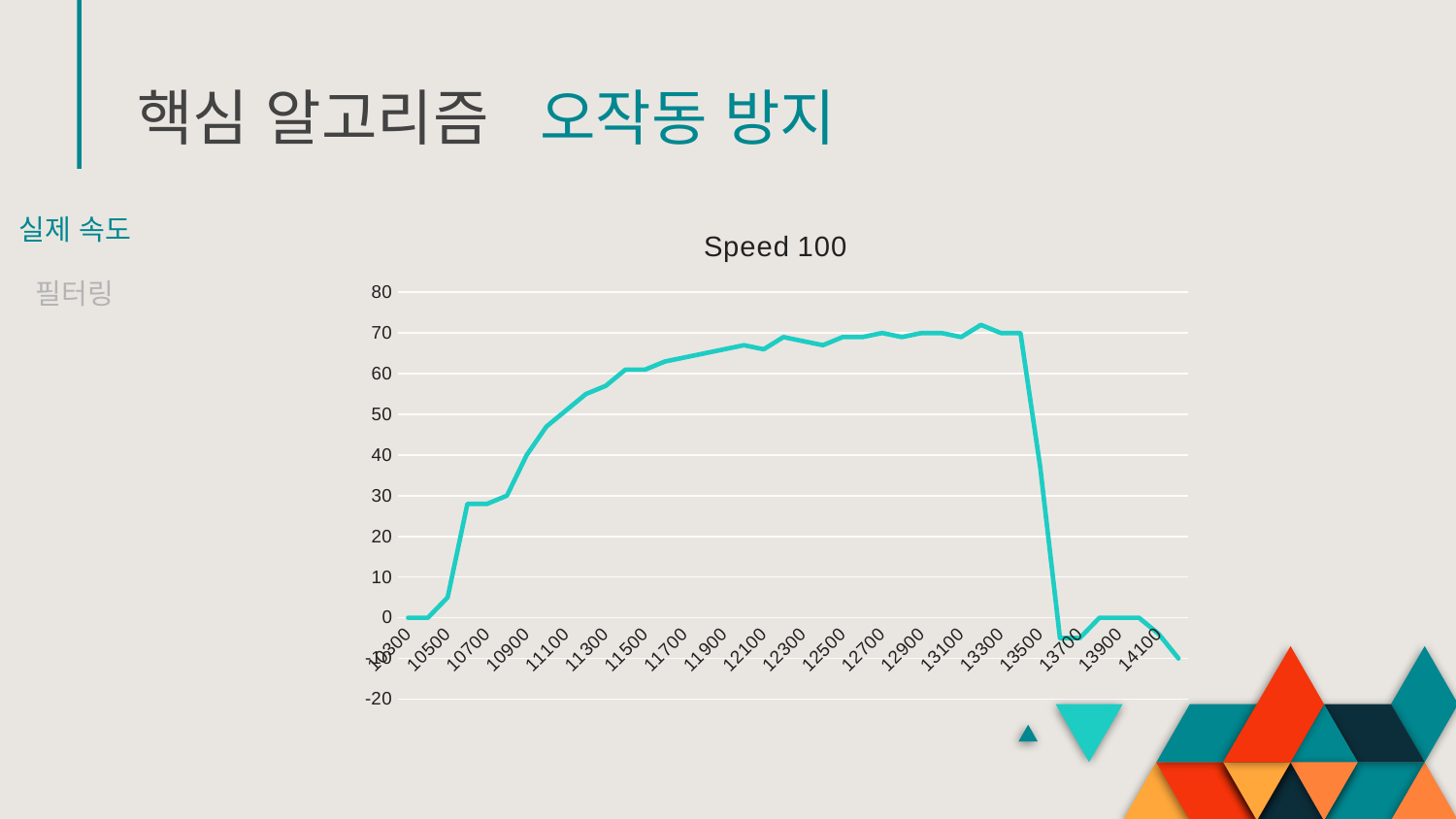

# 핵심 알고리즘
오작동 방지
실제 속도

### Chart: Speed 100

| Category |  |
|---|---|
| 10300 | 0.0 |
| 10400 | 0.0 |
| 10500 | 5.0 |
| 10600 | 28.0 |
| 10700 | 28.0 |
| 10800 | 30.0 |
| 10900 | 40.0 |
| 11000 | 47.0 |
| 11100 | 51.0 |
| 11200 | 55.0 |
| 11300 | 57.0 |
| 11400 | 61.0 |
| 11500 | 61.0 |
| 11600 | 63.0 |
| 11700 | 64.0 |
| 11800 | 65.0 |
| 11900 | 66.0 |
| 12000 | 67.0 |
| 12100 | 66.0 |
| 12200 | 69.0 |
| 12300 | 68.0 |
| 12400 | 67.0 |
| 12500 | 69.0 |
| 12600 | 69.0 |
| 12700 | 70.0 |
| 12800 | 69.0 |
| 12900 | 70.0 |
| 13000 | 70.0 |
| 13100 | 69.0 |
| 13200 | 72.0 |
| 13300 | 70.0 |
| 13400 | 70.0 |
| 13500 | 37.0 |
| 13600 | -5.0 |
| 13700 | -5.0 |
| 13800 | 0.0 |
| 13900 | 0.0 |
| 14000 | 0.0 |
| 14100 | -4.0 |
| 14200 | -10.0 |
필터링